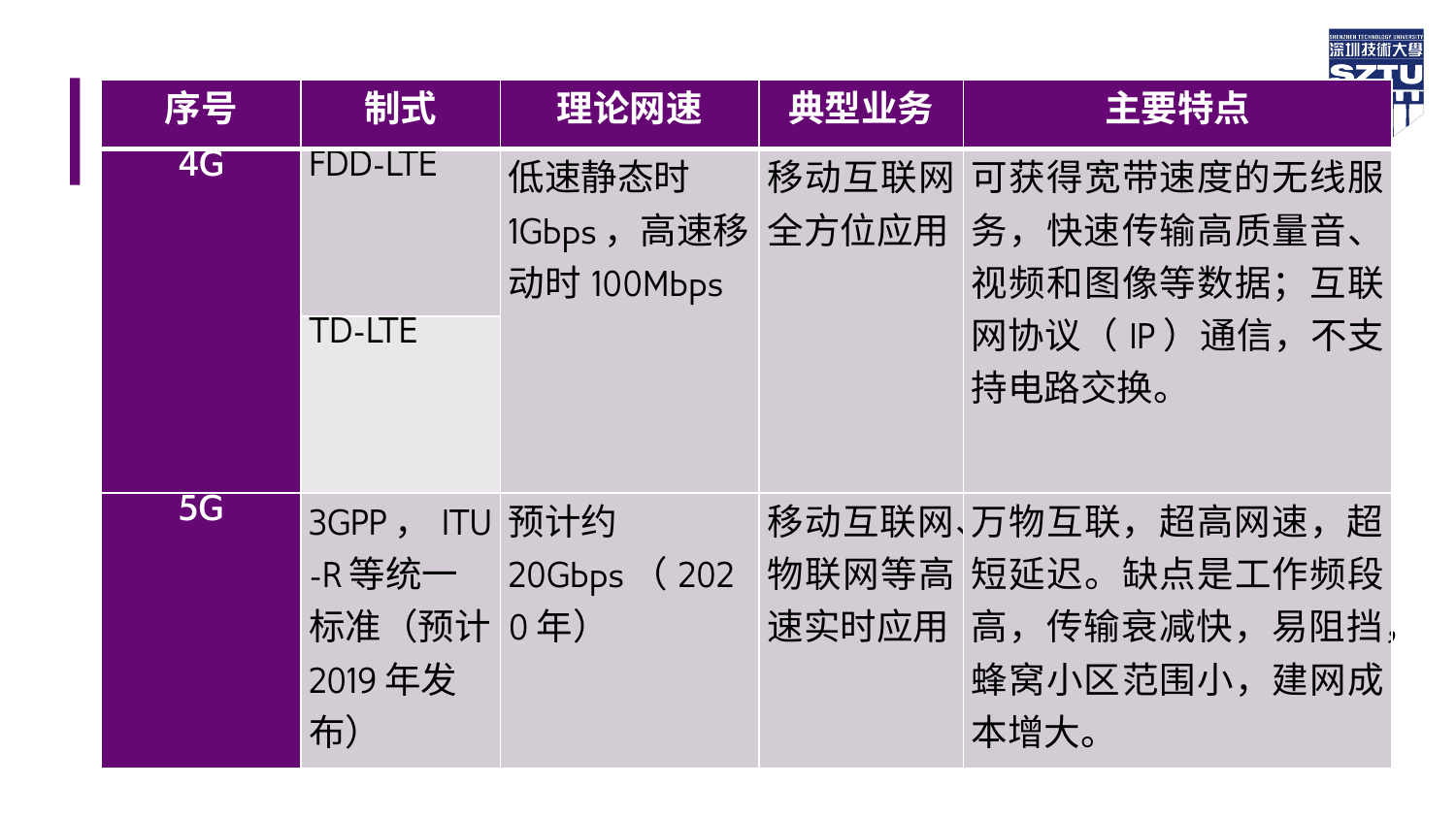

| 序号 | 制式 | 理论网速 | 典型业务 | 主要特点 |
| --- | --- | --- | --- | --- |
| 4G | FDD-LTE | 低速静态时1Gbps，高速移动时100Mbps | 移动互联网全方位应用 | 可获得宽带速度的无线服务，快速传输高质量音、视频和图像等数据；互联网协议（IP）通信，不支持电路交换。 |
|  | TD-LTE |  |  |  |
| 5G | 3GPP，ITU-R等统一标准（预计2019年发布） | 预计约20Gbps（2020年） | 移动互联网、物联网等高速实时应用 | 万物互联，超高网速，超短延迟。缺点是工作频段高，传输衰减快，易阻挡，蜂窝小区范围小，建网成本增大。 |